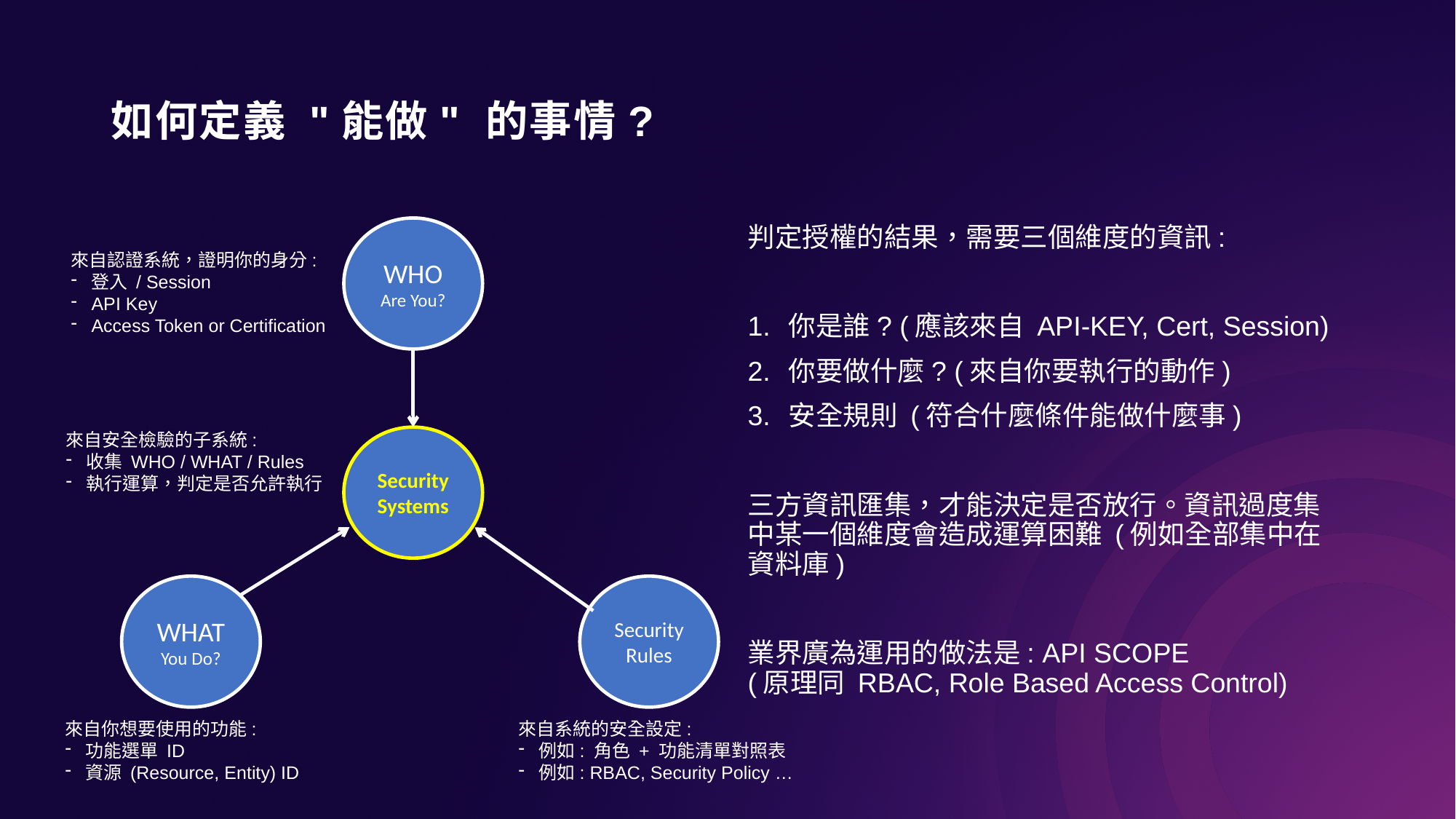

# 如何定義 "能做" 的事情?
WHO
Are You?
判定授權的結果，需要三個維度的資訊:

你是誰? (應該來自 API-KEY, Cert, Session)
你要做什麼? (來自你要執行的動作)
安全規則 (符合什麼條件能做什麼事)

三方資訊匯集，才能決定是否放行。資訊過度集中某一個維度會造成運算困難 (例如全部集中在資料庫)

業界廣為運用的做法是: API SCOPE
(原理同 RBAC, Role Based Access Control)
來自認證系統，證明你的身分:
登入 / Session
API Key
Access Token or Certification
來自安全檢驗的子系統:
收集 WHO / WHAT / Rules
執行運算，判定是否允許執行
Security Systems
WHAT
You Do?
Security Rules
來自你想要使用的功能:
功能選單 ID
資源 (Resource, Entity) ID
來自系統的安全設定:
例如: 角色 + 功能清單對照表
例如: RBAC, Security Policy …